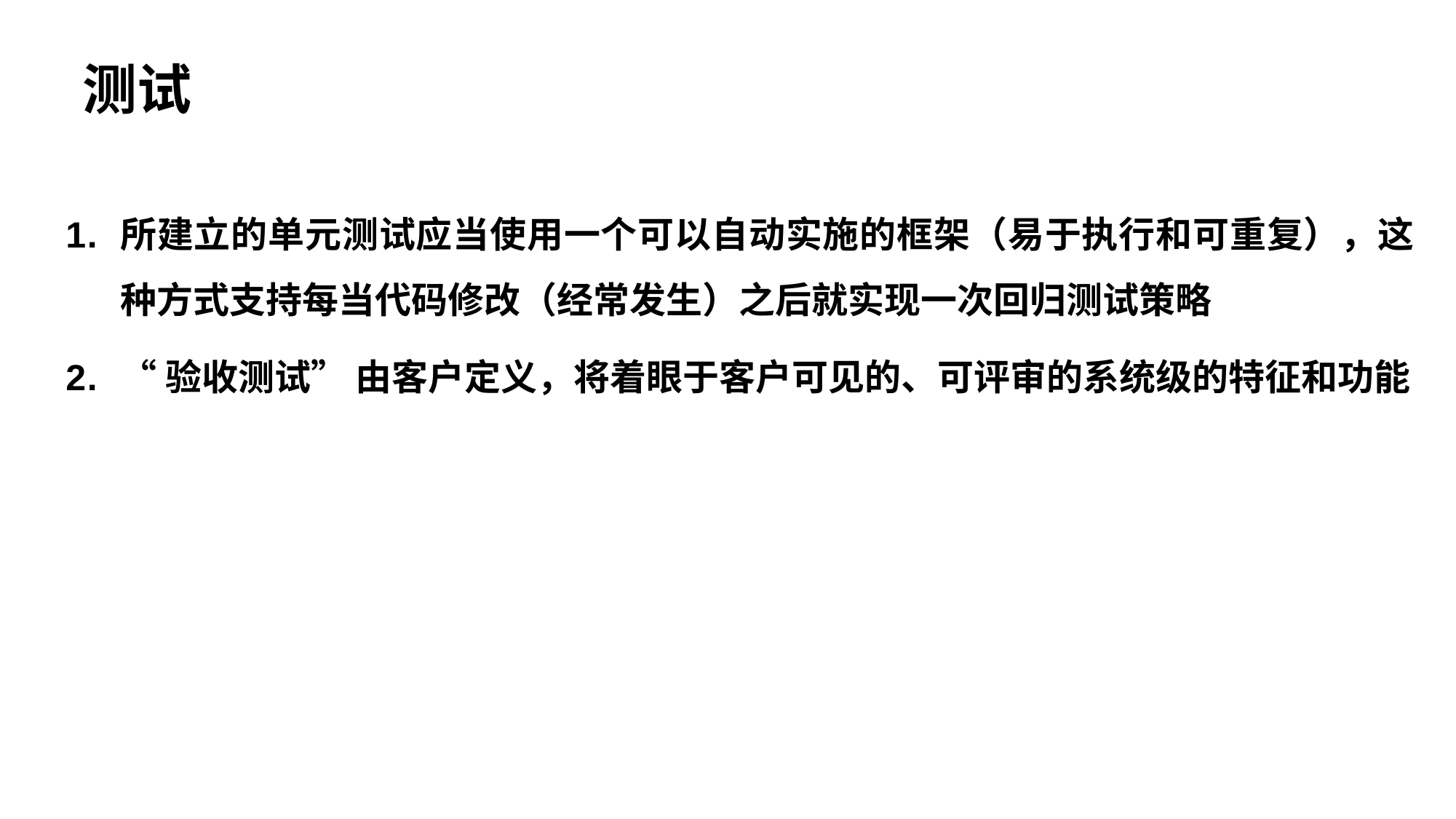

测试

所建立的单元测试应当使用一个可以自动实施的框架（易于执行和可重复），这种方式支持每当代码修改（经常发生）之后就实现一次回归测试策略
“验收测试” 由客户定义，将着眼于客户可见的、可评审的系统级的特征和功能